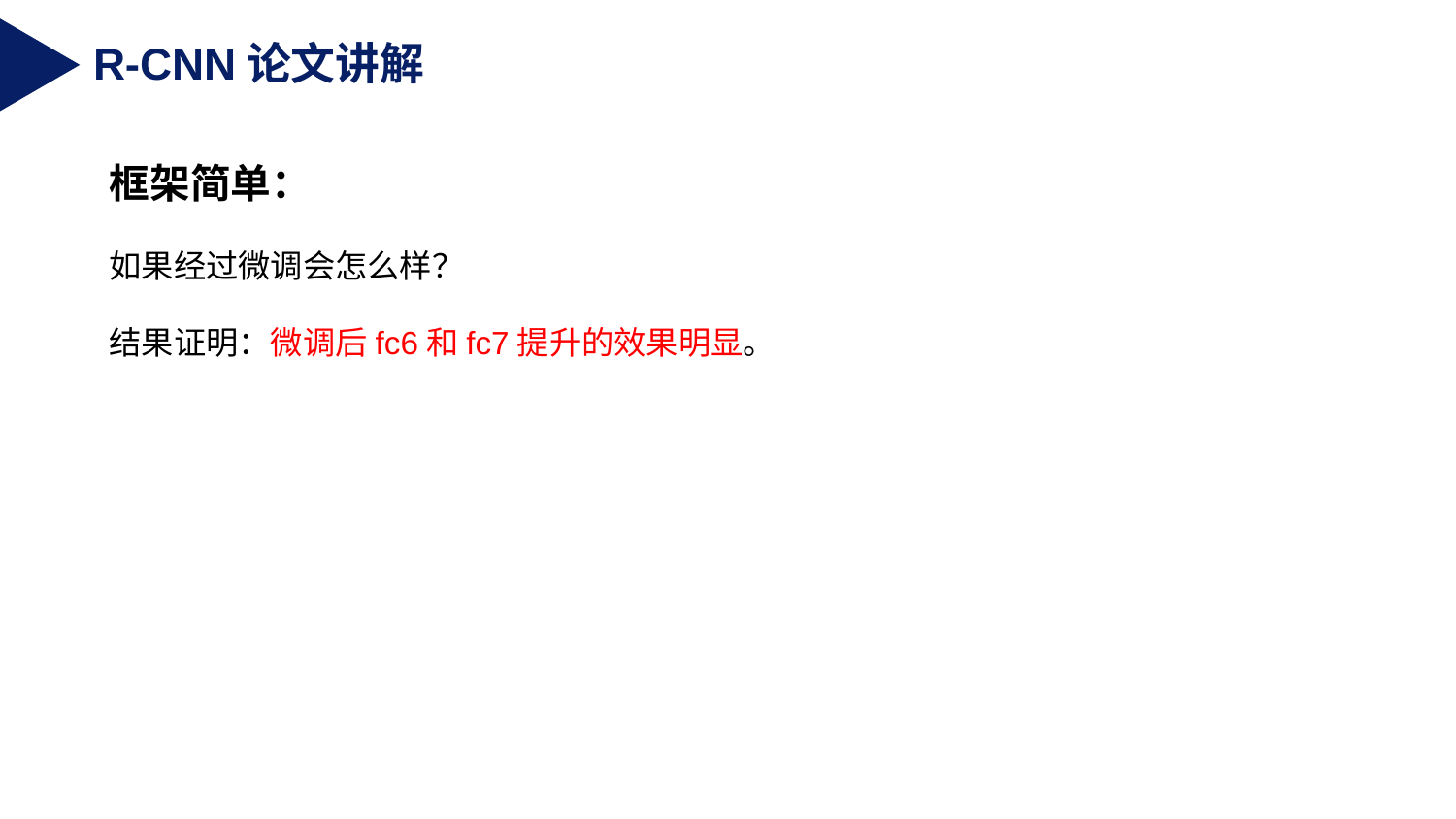

R-CNN论文讲解
框架简单：
如果经过微调会怎么样？
结果证明：微调后fc6和fc7提升的效果明显。